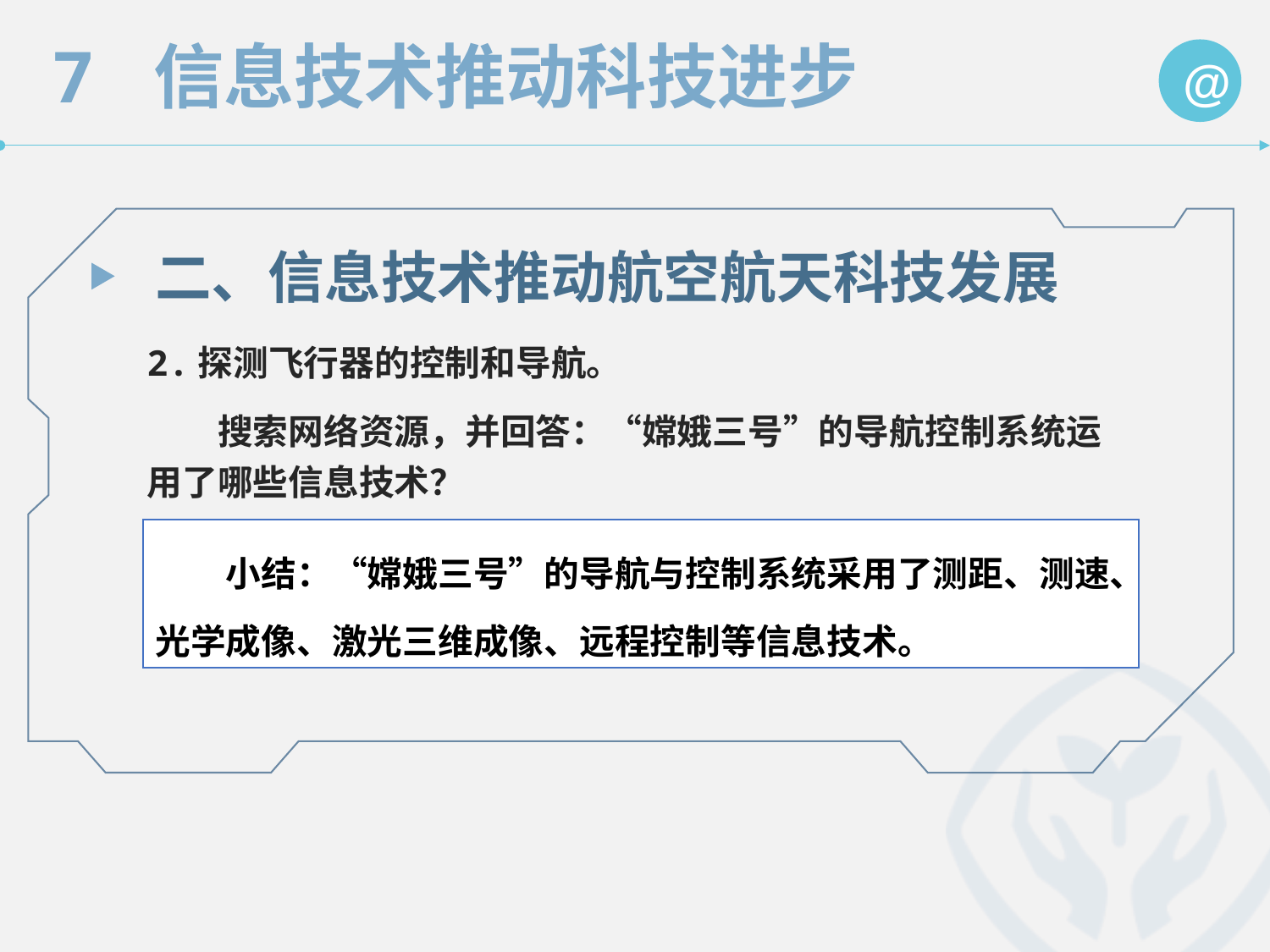

二、信息技术推动航空航天科技发展

2.探测飞行器的控制和导航。
　　搜索网络资源，并回答：“嫦娥三号”的导航控制系统运用了哪些信息技术？
　　小结：“嫦娥三号”的导航与控制系统采用了测距、测速、光学成像、激光三维成像、远程控制等信息技术。